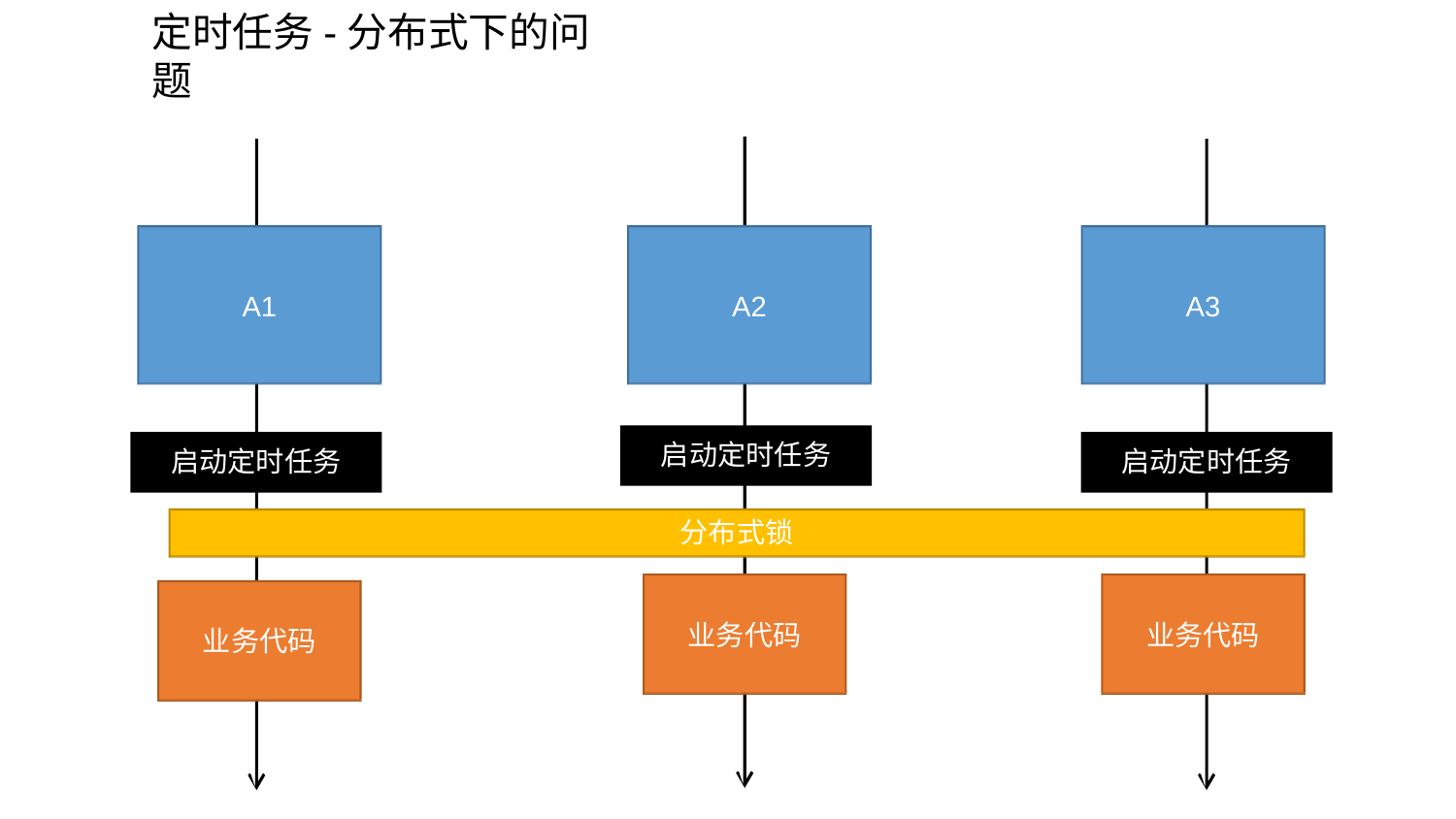

# 定时任务-分布式下的问题

A1

A2

A3

启动定时任务

启动定时任务
启动定时任务

分布式锁

业务代码

业务代码

业务代码